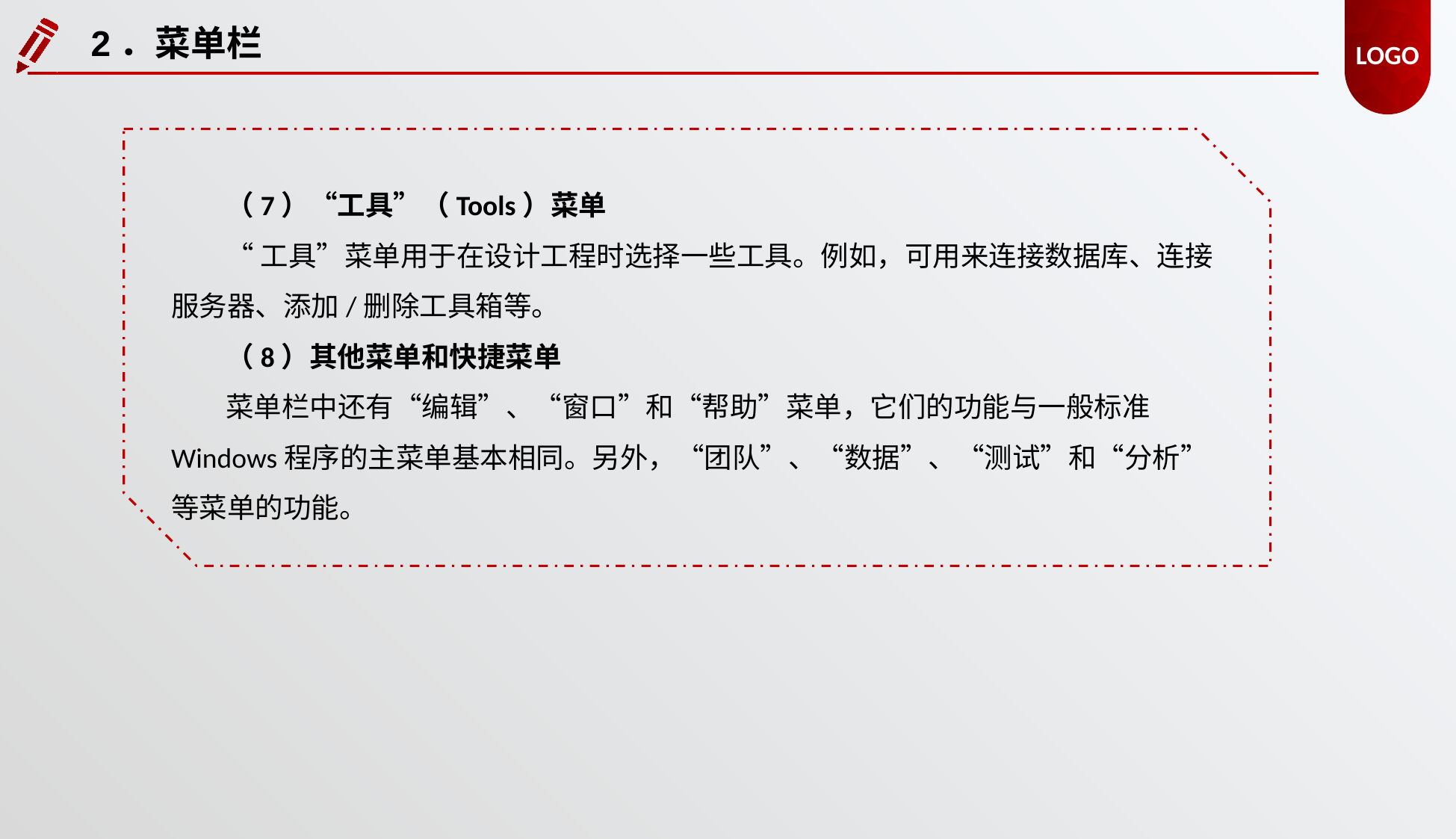

2．菜单栏
（7）“工具”（Tools）菜单
“工具”菜单用于在设计工程时选择一些工具。例如，可用来连接数据库、连接服务器、添加/删除工具箱等。
（8）其他菜单和快捷菜单
菜单栏中还有“编辑”、“窗口”和“帮助”菜单，它们的功能与一般标准Windows程序的主菜单基本相同。另外，“团队”、“数据”、“测试”和“分析”等菜单的功能。